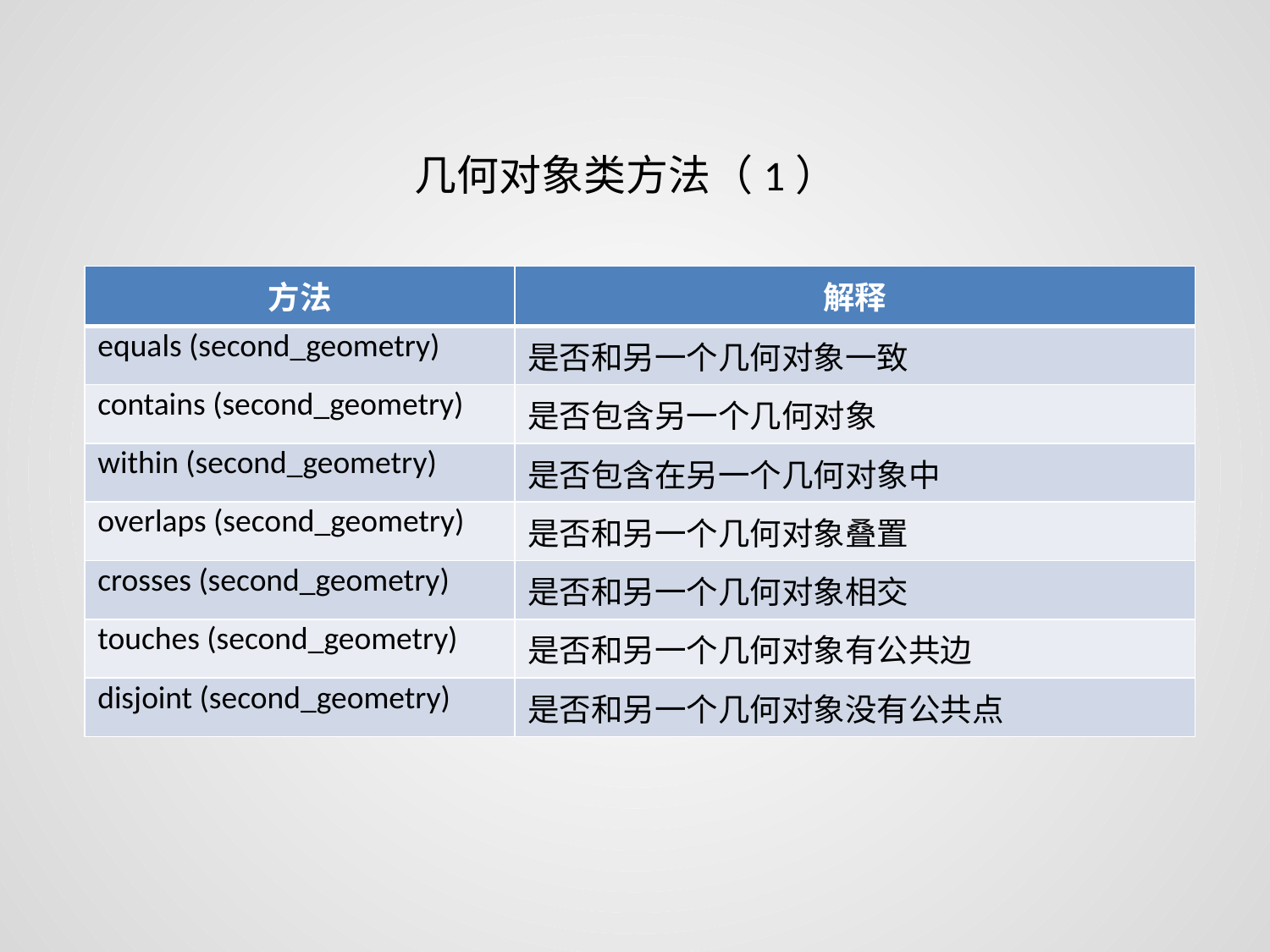

几何对象类方法（1）
| 方法 | 解释 |
| --- | --- |
| equals (second\_geometry) | 是否和另一个几何对象一致 |
| contains (second\_geometry) | 是否包含另一个几何对象 |
| within (second\_geometry) | 是否包含在另一个几何对象中 |
| overlaps (second\_geometry) | 是否和另一个几何对象叠置 |
| crosses (second\_geometry) | 是否和另一个几何对象相交 |
| touches (second\_geometry) | 是否和另一个几何对象有公共边 |
| disjoint (second\_geometry) | 是否和另一个几何对象没有公共点 |